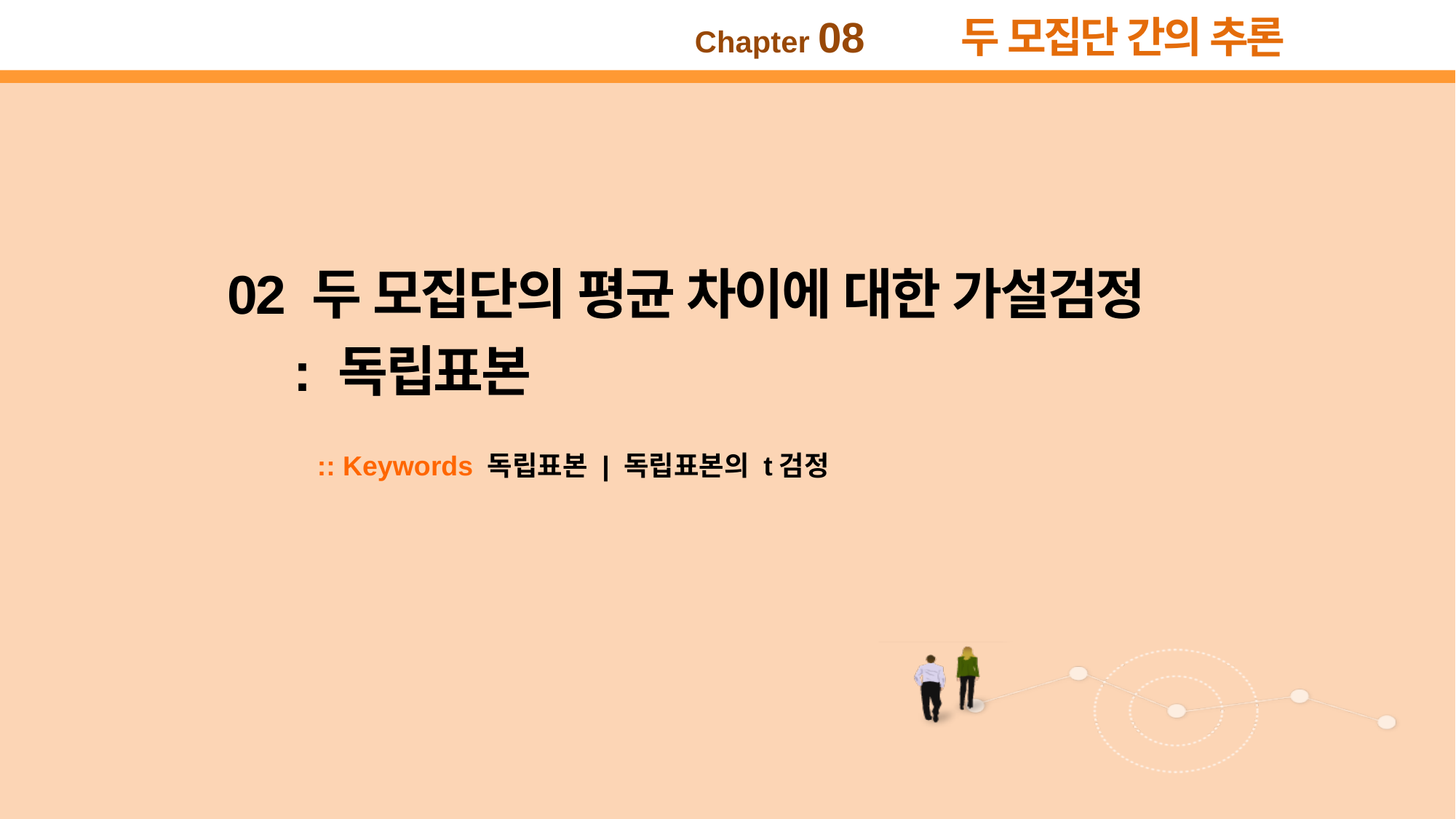

02 두 모집단의 평균 차이에 대한 가설검정
     : 독립표본
:: Keywords 독립표본 | 독립표본의 t검정